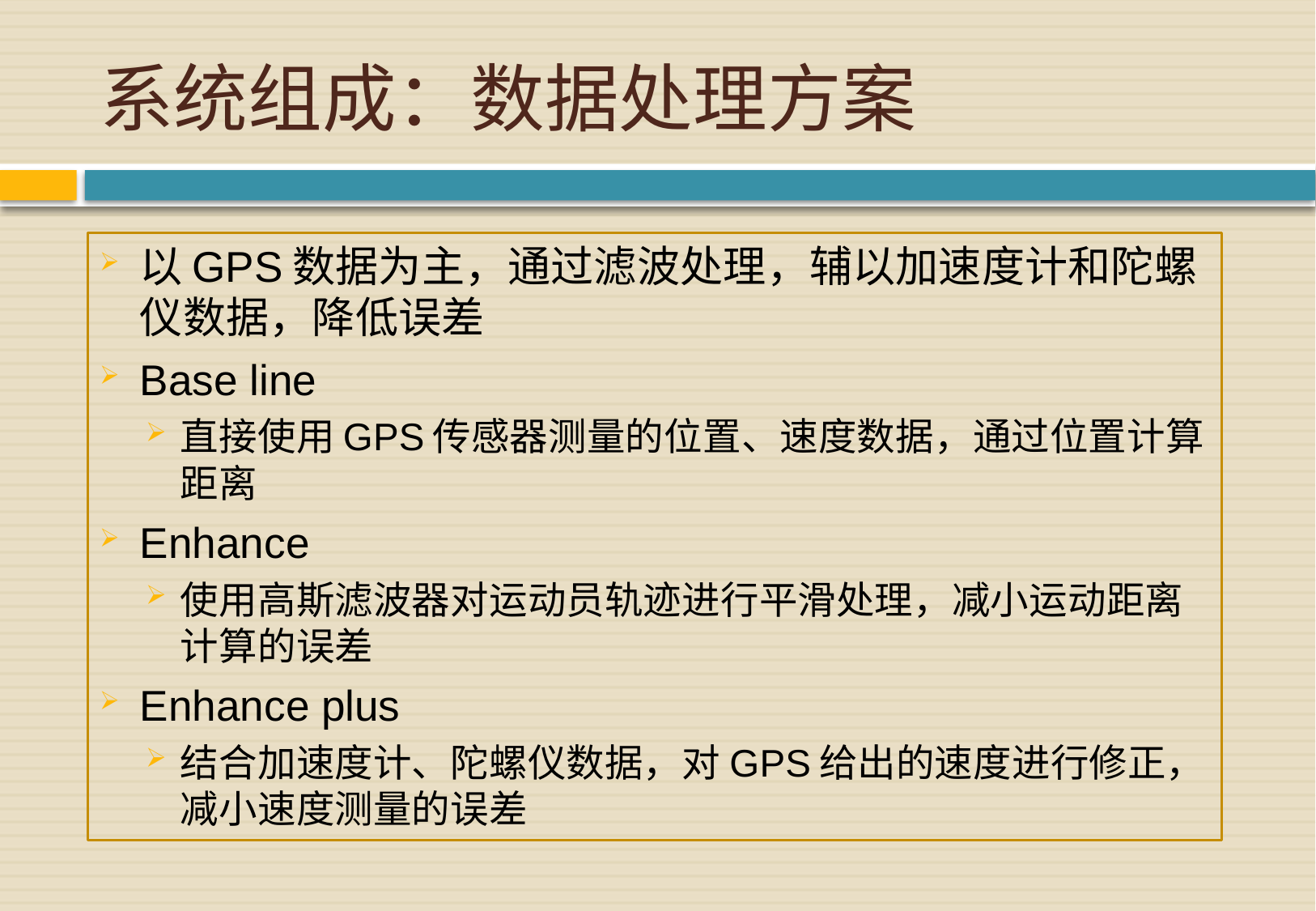

# 系统组成：数据处理方案
以GPS数据为主，通过滤波处理，辅以加速度计和陀螺仪数据，降低误差
Base line
直接使用GPS传感器测量的位置、速度数据，通过位置计算距离
Enhance
使用高斯滤波器对运动员轨迹进行平滑处理，减小运动距离计算的误差
Enhance plus
结合加速度计、陀螺仪数据，对GPS给出的速度进行修正，减小速度测量的误差